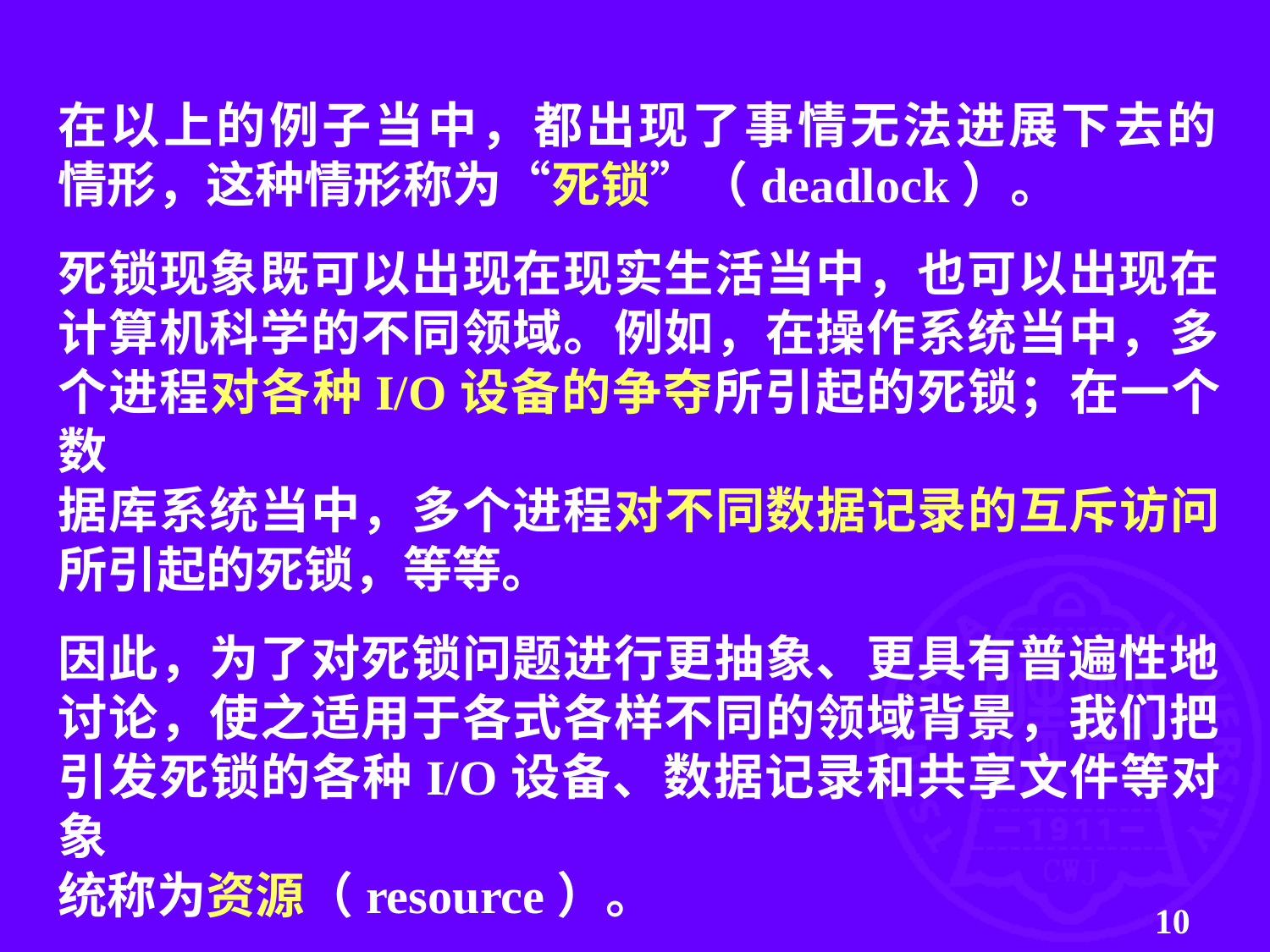

在以上的例子当中，都出现了事情无法进展下去的
情形，这种情形称为“死锁”（deadlock）。
死锁现象既可以出现在现实生活当中，也可以出现在
计算机科学的不同领域。例如，在操作系统当中，多
个进程对各种I/O设备的争夺所引起的死锁；在一个数
据库系统当中，多个进程对不同数据记录的互斥访问
所引起的死锁，等等。
因此，为了对死锁问题进行更抽象、更具有普遍性地
讨论，使之适用于各式各样不同的领域背景，我们把
引发死锁的各种I/O设备、数据记录和共享文件等对象
统称为资源（resource）。